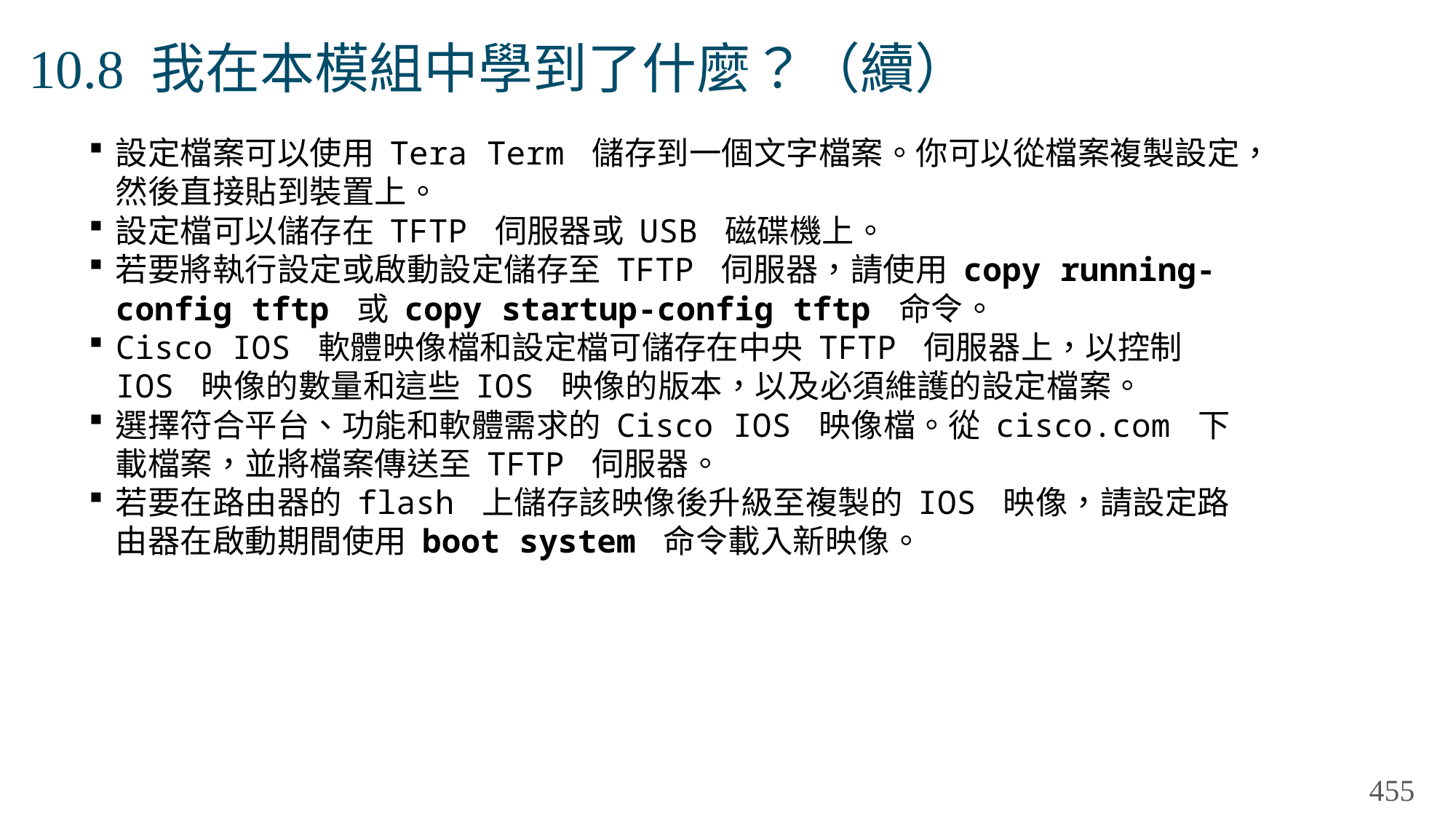

# 10.8 我在本模組中學到了什麼？（續）
設定檔案可以使用 Tera Term 儲存到一個文字檔案。你可以從檔案複製設定，然後直接貼到裝置上。
設定檔可以儲存在 TFTP 伺服器或 USB 磁碟機上。
若要將執行設定或啟動設定儲存至 TFTP 伺服器，請使用 copy running-config tftp 或 copy startup-config tftp 命令。
Cisco IOS 軟體映像檔和設定檔可儲存在中央 TFTP 伺服器上，以控制 IOS 映像的數量和這些 IOS 映像的版本，以及必須維護的設定檔案。
選擇符合平台、功能和軟體需求的 Cisco IOS 映像檔。從 cisco.com 下載檔案，並將檔案傳送至 TFTP 伺服器。
若要在路由器的 flash 上儲存該映像後升級至複製的 IOS 映像，請設定路由器在啟動期間使用 boot system 命令載入新映像。
455